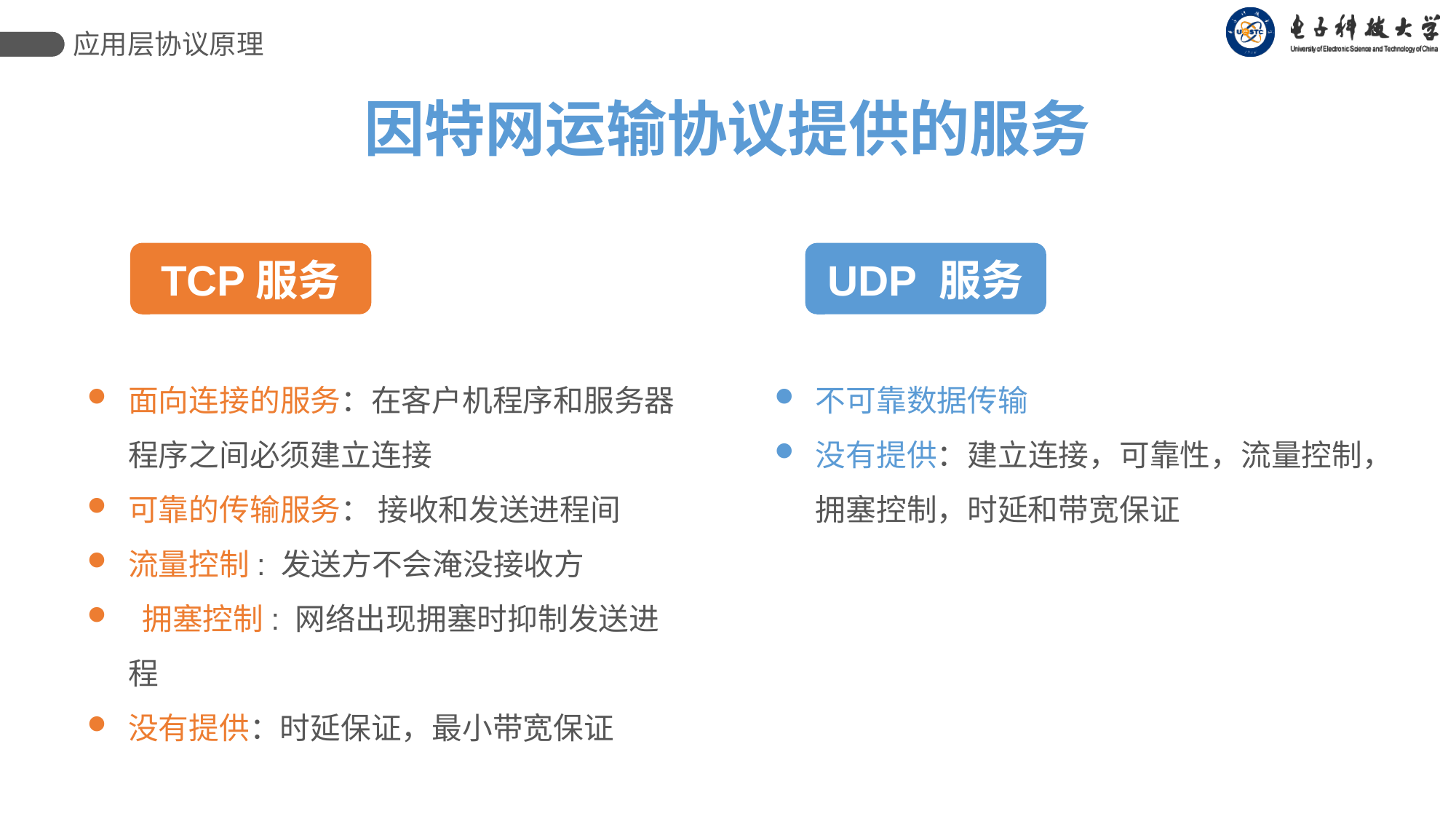

:
应用层协议原理

因特网运输协议提供的服务

TCP服务
面向连接的服务：在客户机程序和服务器程序之间必须建立连接
可靠的传输服务： 接收和发送进程间
流量控制: 发送方不会淹没接收方
 拥塞控制: 网络出现拥塞时抑制发送进程
没有提供：时延保证，最小带宽保证

UDP 服务
不可靠数据传输
没有提供：建立连接，可靠性，流量控制，拥塞控制，时延和带宽保证